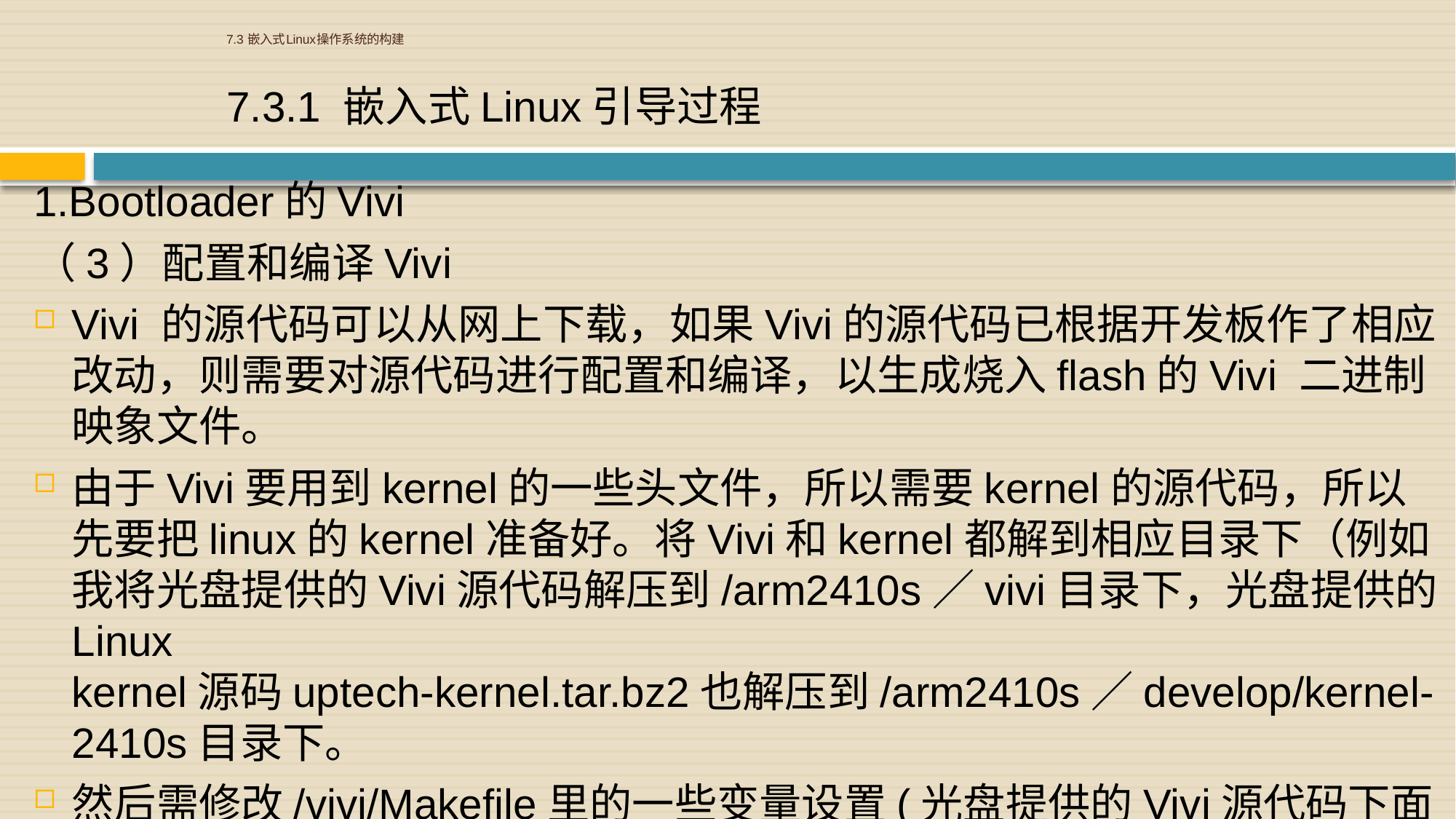

# 7.3 嵌入式Linux操作系统的构建
7.3.1 嵌入式Linux引导过程
1.Bootloader的Vivi
（3）配置和编译Vivi
Vivi 的源代码可以从网上下载，如果Vivi的源代码已根据开发板作了相应改动，则需要对源代码进行配置和编译，以生成烧入flash的Vivi 二进制映象文件。
由于Vivi要用到kernel的一些头文件，所以需要kernel的源代码，所以先要把linux的kernel准备好。将Vivi和kernel都解到相应目录下（例如我将光盘提供的Vivi源代码解压到/arm2410s／vivi目录下，光盘提供的Linux kernel源码uptech-kernel.tar.bz2也解压到/arm2410s／develop/kernel-2410s目录下。
然后需修改/vivi/Makefile里的一些变量设置(光盘提供的Vivi源代码下面几项已按armv4l-tools-2.95.2.tar.bz2的安装路径修改好了)：